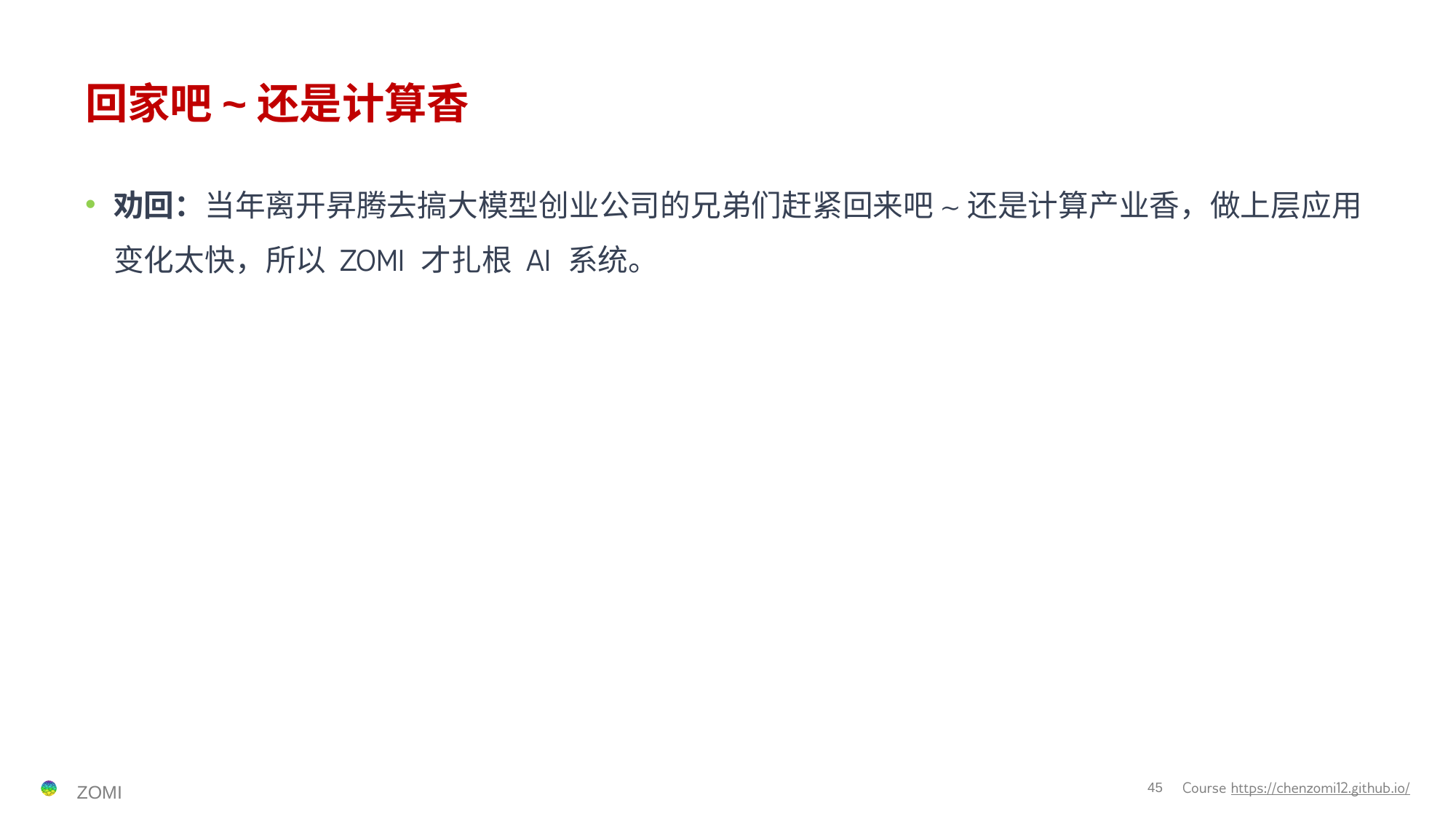

# 回家吧~还是计算香
劝回：当年离开昇腾去搞大模型创业公司的兄弟们赶紧回来吧~还是计算产业香，做上层应用变化太快，所以 ZOMI 才扎根 AI 系统。